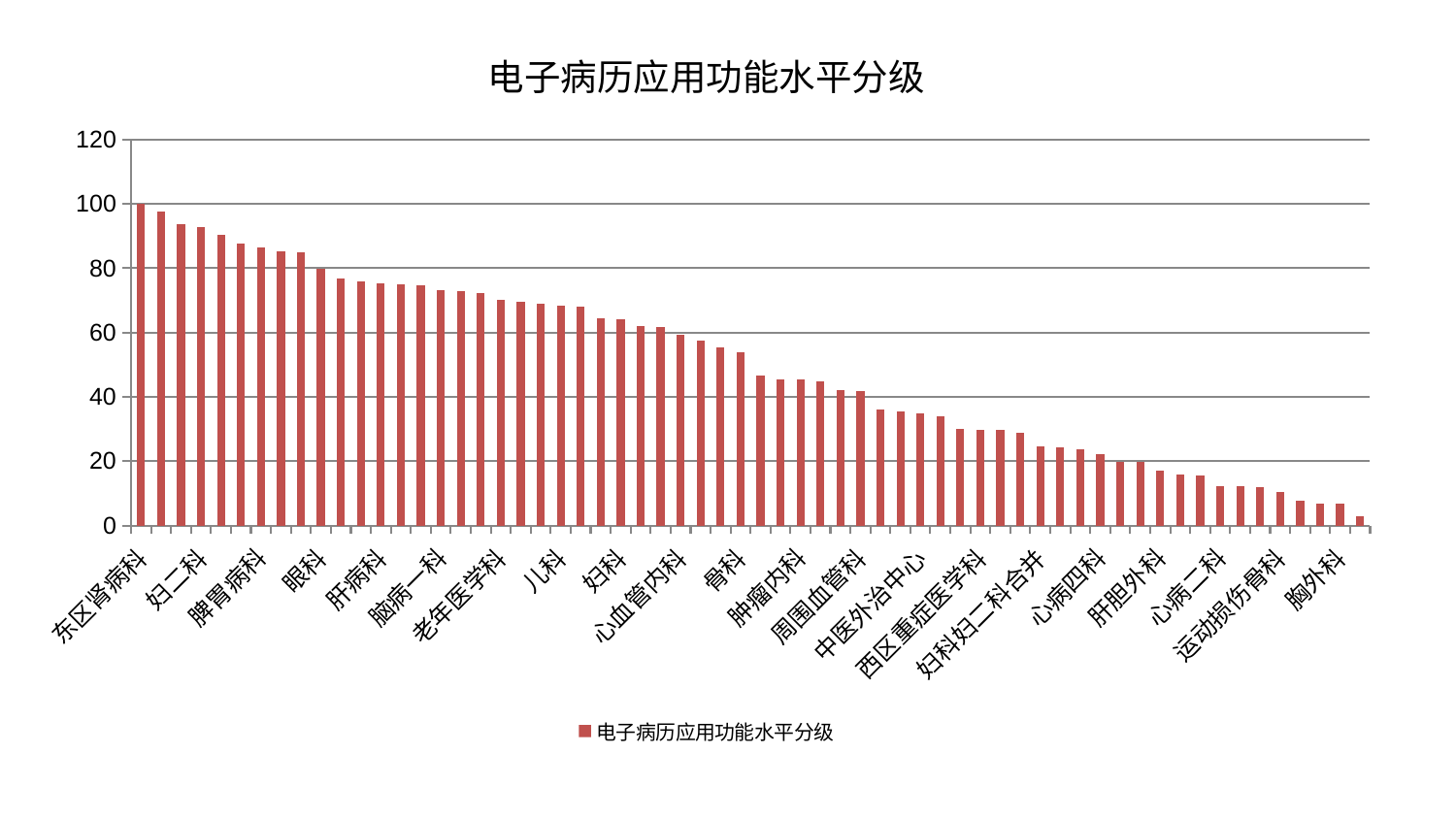

### Chart: 电子病历应用功能水平分级

| Category | 电子病历应用功能水平分级 |
|---|---|
| 东区肾病科 | 100.0 |
| 微创骨科 | 97.57149057016701 |
| 脾胃科消化科合并 | 93.62999870597172 |
| 妇二科 | 92.82668155166743 |
| 身心医学科 | 90.45490232789267 |
| 乳腺甲状腺外科 | 87.536750204143 |
| 脾胃病科 | 86.46509073697536 |
| 神经外科 | 85.22901888166568 |
| 脑病三科 | 85.04889106225895 |
| 眼科 | 79.80343464202049 |
| 口腔科 | 76.84669832272564 |
| 产科 | 75.77828272103699 |
| 肝病科 | 75.42326674188476 |
| 重症医学科 | 75.04750567226489 |
| 肛肠科 | 74.71192988271635 |
| 脑病一科 | 73.16518355373603 |
| 医院 | 72.77025068507253 |
| 综合内科 | 72.17758817443766 |
| 老年医学科 | 70.31591502496413 |
| 心病一科 | 69.46835124314863 |
| 针灸科 | 69.00383326740548 |
| 儿科 | 68.46947387492575 |
| 中医经典科 | 68.01306802664503 |
| 皮肤科 | 64.46922384079035 |
| 妇科 | 64.18865023727305 |
| 消化内科 | 62.09286924316667 |
| 脑病二科 | 61.679309432422876 |
| 心血管内科 | 59.257602835342006 |
| 肾脏内科 | 57.39595081025142 |
| 脊柱骨科 | 55.24312498163749 |
| 骨科 | 53.81855614916993 |
| 美容皮肤科 | 46.74605702341282 |
| 显微骨科 | 45.530202884296514 |
| 肿瘤内科 | 45.50641038619862 |
| 男科 | 44.69271596385277 |
| 关节骨科 | 42.03679803004495 |
| 周围血管科 | 41.8010278052836 |
| 呼吸内科 | 36.17702801938794 |
| 泌尿外科 | 35.50228719947387 |
| 中医外治中心 | 34.73848428938499 |
| 小儿骨科 | 34.009912367285075 |
| 神经内科 | 30.132523303104815 |
| 西区重症医学科 | 29.626806590698834 |
| 东区重症医学科 | 29.603756422210893 |
| 推拿科 | 28.9080134610557 |
| 妇科妇二科合并 | 24.647253472478372 |
| 肾病科 | 24.27950732314776 |
| 心病三科 | 23.669260155576296 |
| 心病四科 | 22.142944815645166 |
| 普通外科 | 19.805061742017795 |
| 小儿推拿科 | 19.629257808747898 |
| 肝胆外科 | 17.038551557607054 |
| 血液科 | 15.869175658833093 |
| 康复科 | 15.508056693041073 |
| 心病二科 | 12.331240497377134 |
| 内分泌科 | 12.264784815905724 |
| 创伤骨科 | 11.930608118361205 |
| 运动损伤骨科 | 10.443996268549649 |
| 耳鼻喉科 | 7.726865452566722 |
| 风湿病科 | 6.738910339041223 |
| 胸外科 | 6.703660052838307 |
| 治未病中心 | 2.8501207921358542 |
229